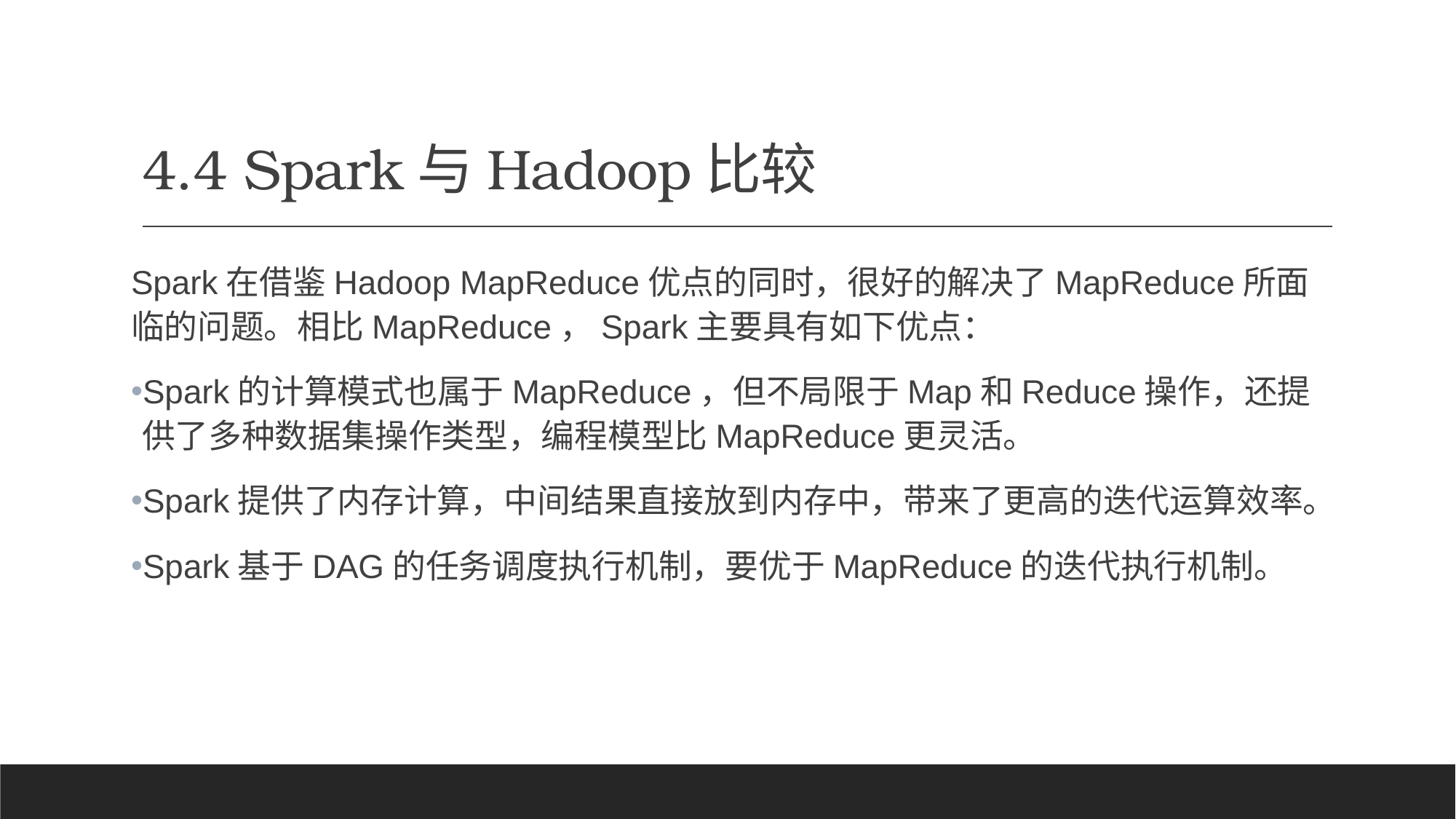

# 4.4 Spark与Hadoop比较
Spark在借鉴Hadoop MapReduce优点的同时，很好的解决了MapReduce所面临的问题。相比MapReduce，Spark主要具有如下优点：
Spark的计算模式也属于MapReduce，但不局限于Map和Reduce操作，还提供了多种数据集操作类型，编程模型比MapReduce更灵活。
Spark提供了内存计算，中间结果直接放到内存中，带来了更高的迭代运算效率。
Spark基于DAG的任务调度执行机制，要优于MapReduce的迭代执行机制。